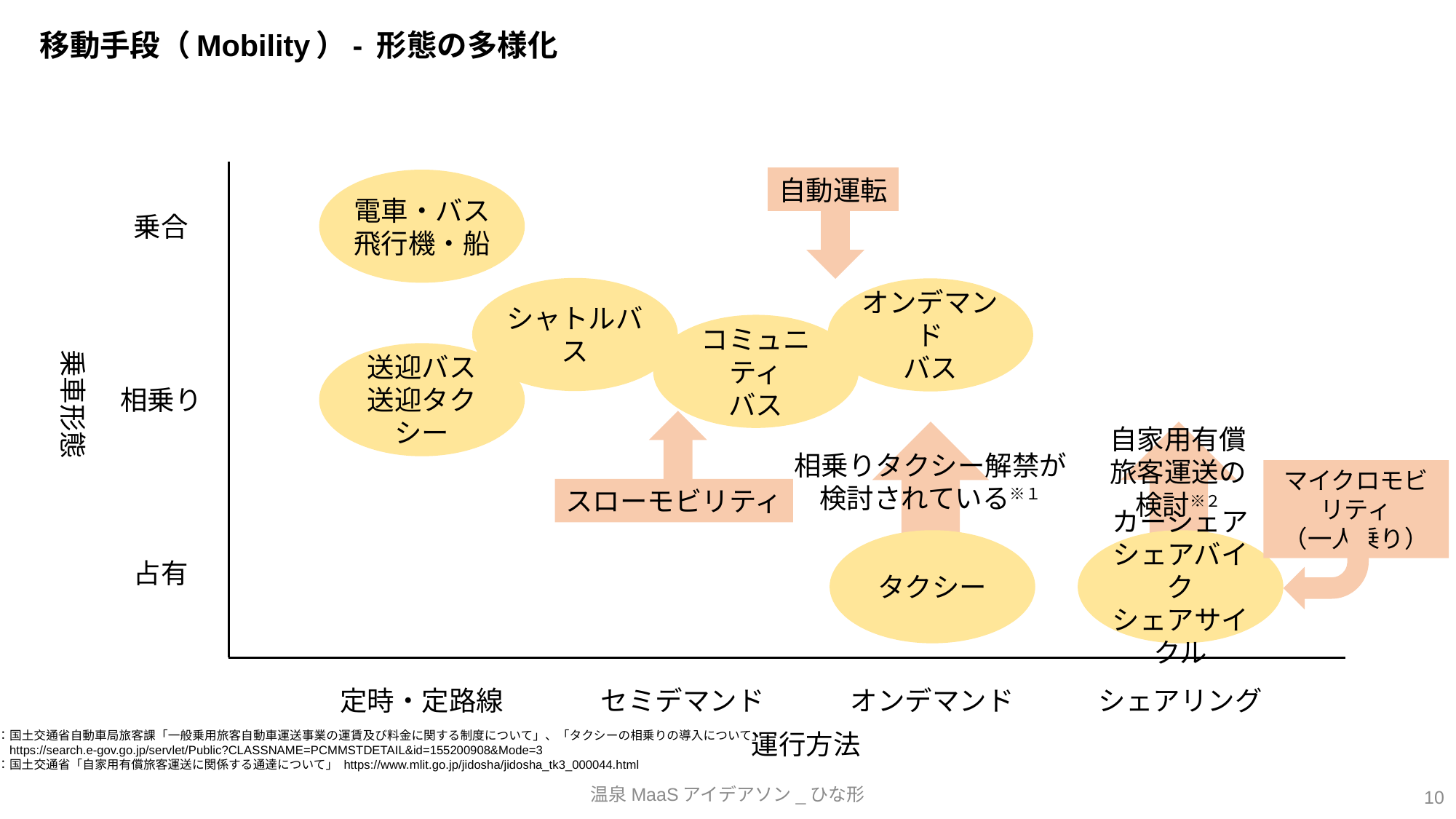

# 移動手段（Mobility）- 形態の多様化
自動運転
電車・バス
飛行機・船
乗合

シャトルバス
オンデマンド
バス
コミュニティ
バス
乗車形態
送迎バス
送迎タクシー
相乗り

自家用有償
旅客運送の
検討※２

相乗りタクシー解禁が
検討されている※１
マイクロモビリティ
（一人乗り）
スローモビリティ

タクシー
カーシェア
シェアバイク
シェアサイクル
占有
セミデマンド
オンデマンド
シェアリング
定時・定路線
運行方法
※１：国土交通省自動車局旅客課「一般乗用旅客自動車運送事業の運賃及び料金に関する制度について」、「タクシーの相乗りの導入について」
　　　https://search.e-gov.go.jp/servlet/Public?CLASSNAME=PCMMSTDETAIL&id=155200908&Mode=3
※２：国土交通省「自家用有償旅客運送に関係する通達について」 https://www.mlit.go.jp/jidosha/jidosha_tk3_000044.html
温泉MaaSアイデアソン_ひな形
10